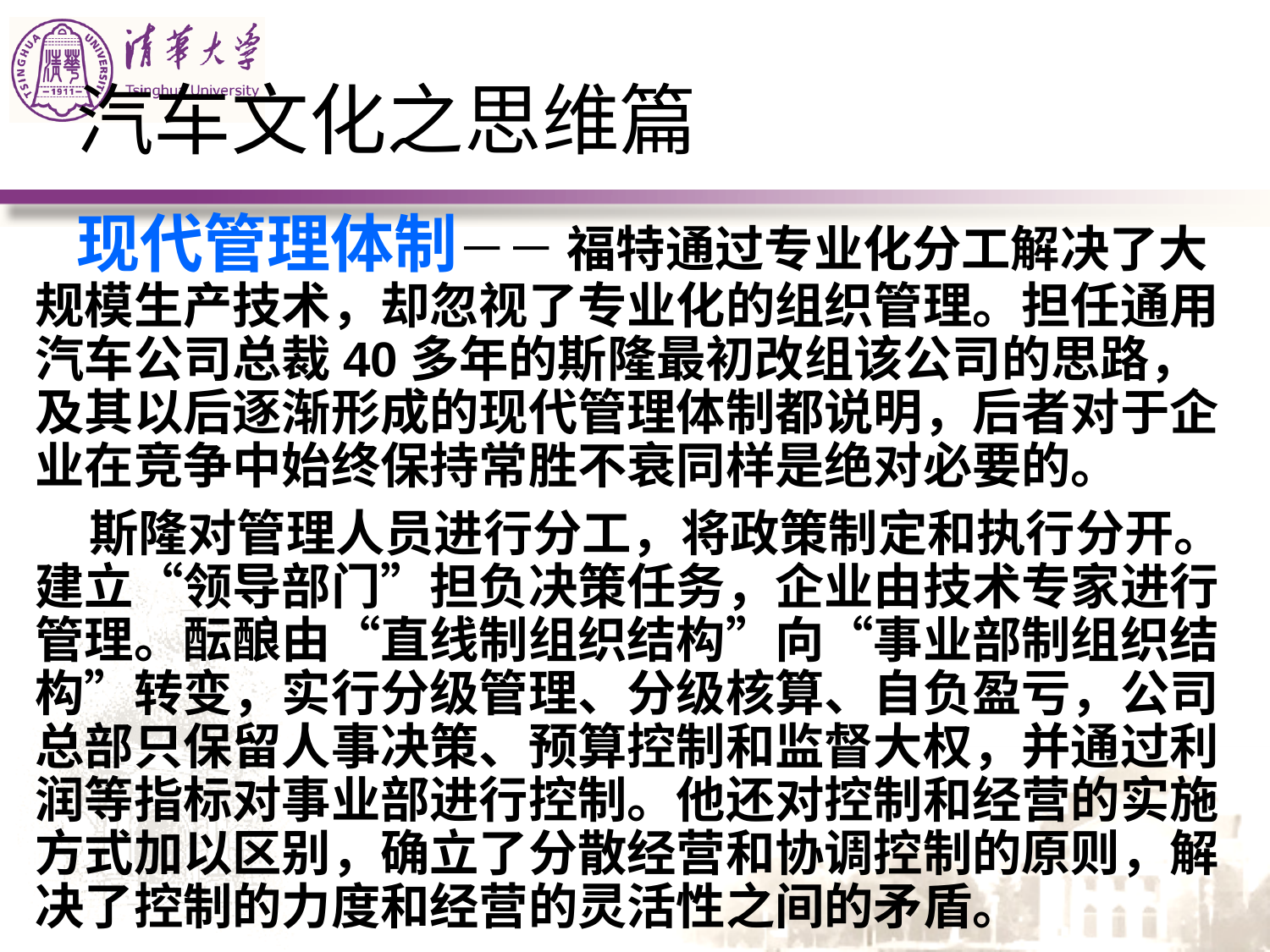

# 汽车文化之思维篇
       现代管理体制－－ 福特通过专业化分工解决了大规模生产技术，却忽视了专业化的组织管理。担任通用汽车公司总裁40多年的斯隆最初改组该公司的思路，及其以后逐渐形成的现代管理体制都说明，后者对于企业在竞争中始终保持常胜不衰同样是绝对必要的。
        斯隆对管理人员进行分工，将政策制定和执行分开。建立“领导部门”担负决策任务，企业由技术专家进行管理。酝酿由“直线制组织结构”向“事业部制组织结构”转变，实行分级管理、分级核算、自负盈亏，公司总部只保留人事决策、预算控制和监督大权，并通过利润等指标对事业部进行控制。他还对控制和经营的实施方式加以区别，确立了分散经营和协调控制的原则，解决了控制的力度和经营的灵活性之间的矛盾。